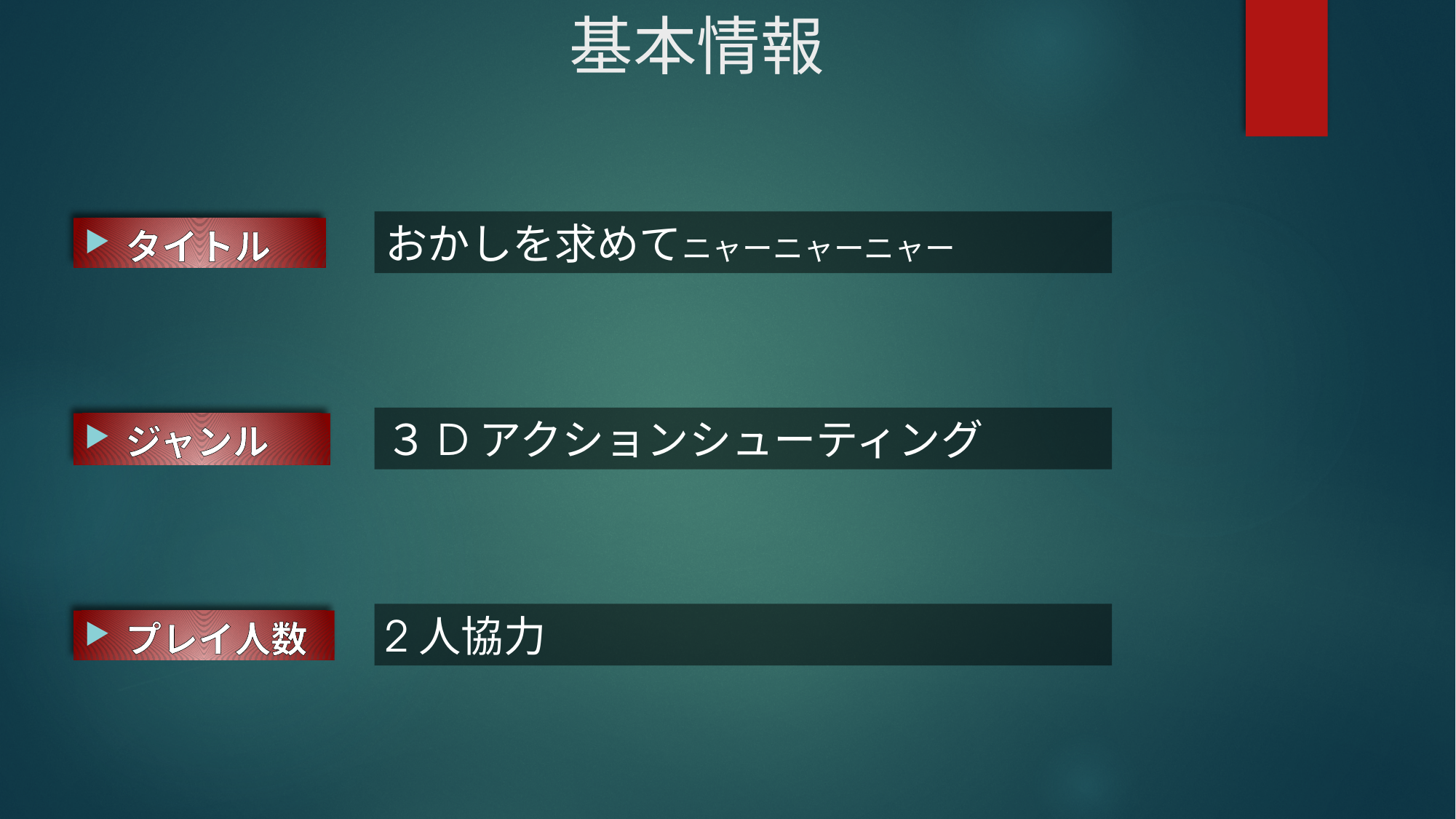

# 基本情報
おかしを求めてニャーニャーニャー
タイトル
３Dアクションシューティング
ジャンル
2人協力
プレイ人数